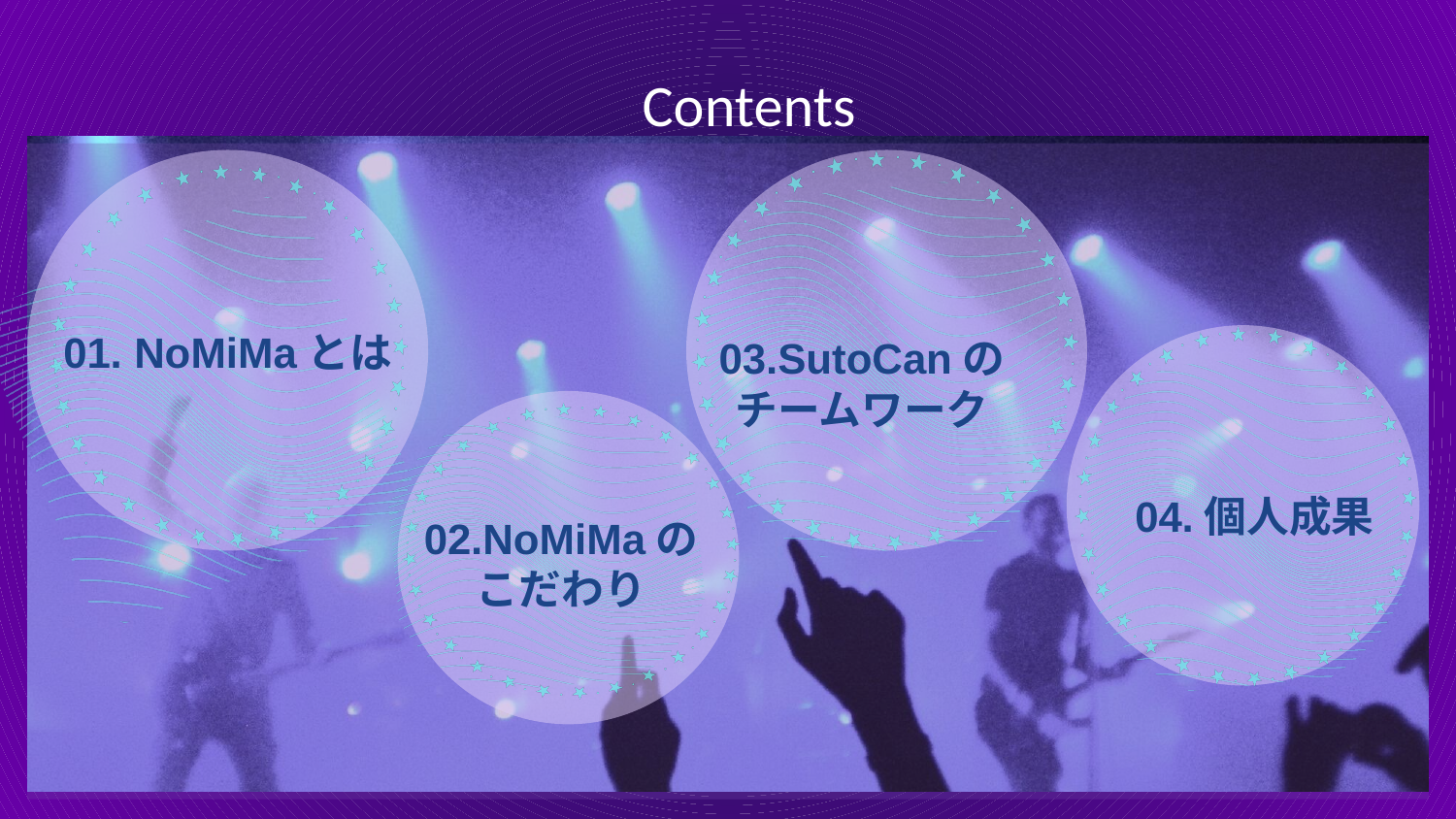

Contents

03.SutoCanの
チームワーク

01. NoMiMaとは

04.個人成果

02.NoMiMaのこだわり